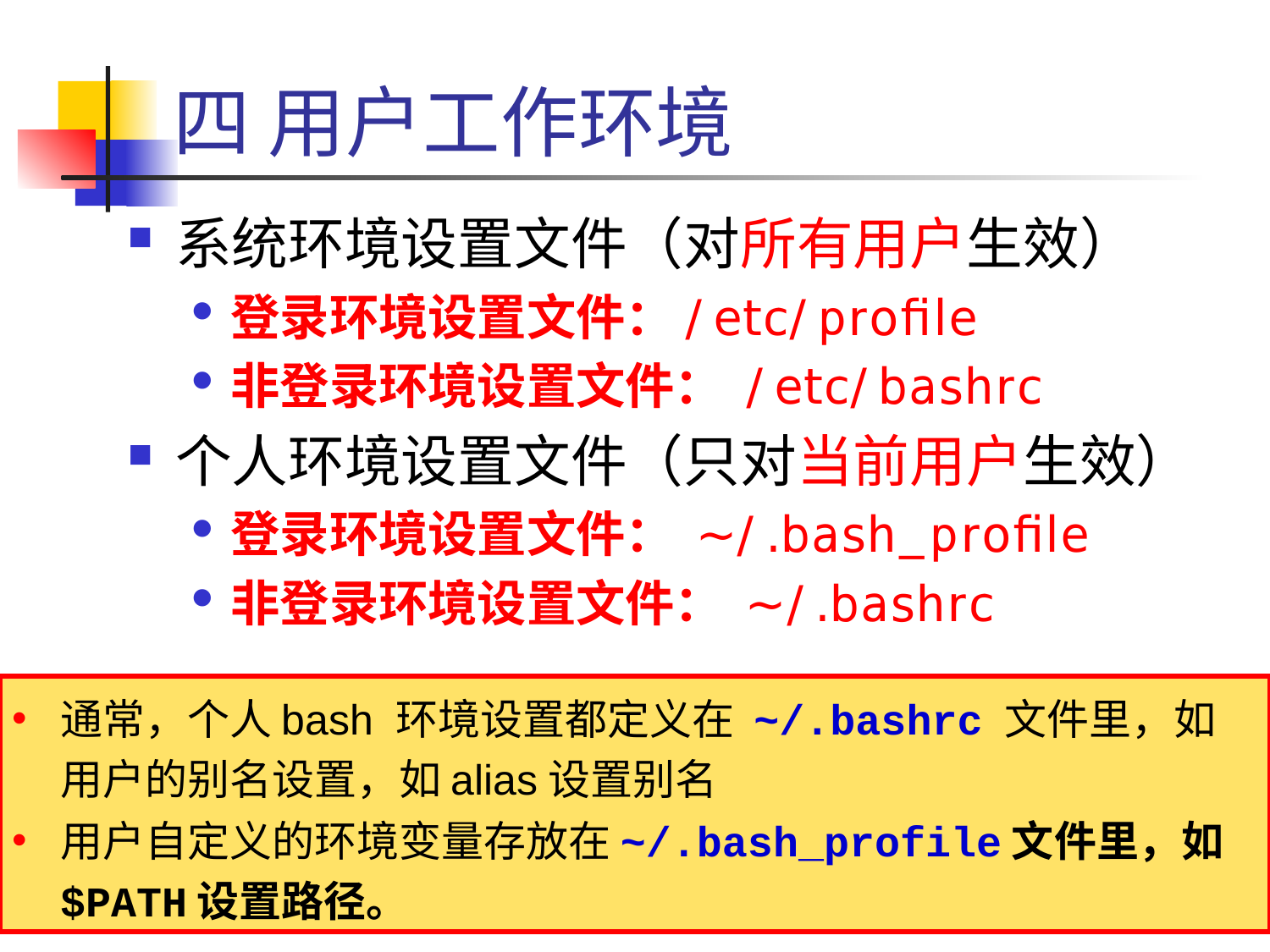

# 四 用户工作环境
系统环境设置文件（对所有用户生效）
登录环境设置文件：/etc/profile
非登录环境设置文件： /etc/bashrc
个人环境设置文件（只对当前用户生效）
登录环境设置文件： ~/.bash_profile
非登录环境设置文件： ~/.bashrc
通常，个人bash 环境设置都定义在 ~/.bashrc 文件里，如用户的别名设置，如alias设置别名
用户自定义的环境变量存放在~/.bash_profile文件里，如$PATH设置路径。